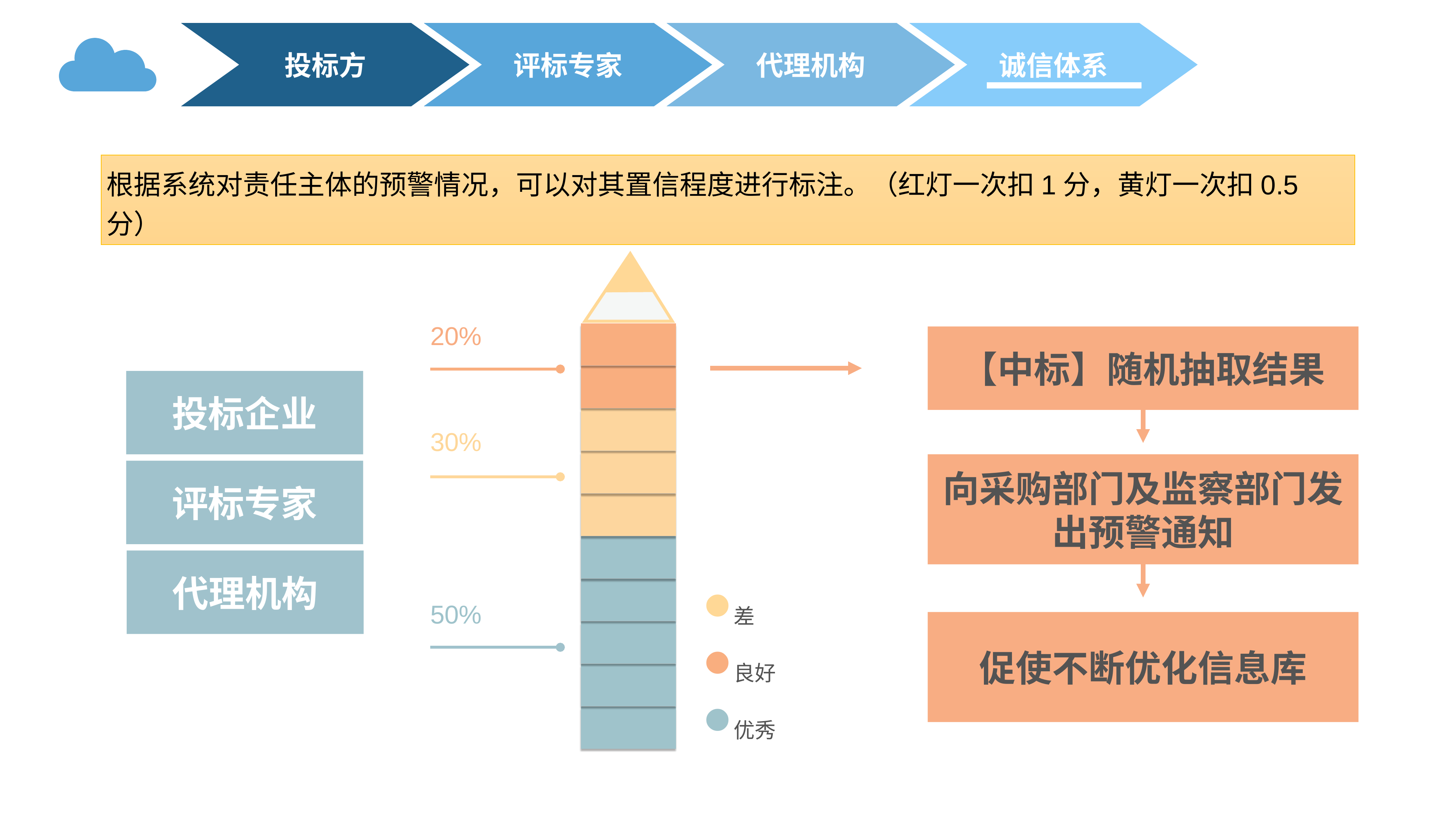

投标方
评标专家
代理机构
诚信体系

根据系统对责任主体的预警情况，可以对其置信程度进行标注。（红灯一次扣1分，黄灯一次扣0.5分）

20%

30%

50%

差

良好

优秀
【中标】随机抽取结果

投标企业
评标专家
代理机构
向采购部门及监察部门发出预警通知

促使不断优化信息库
95